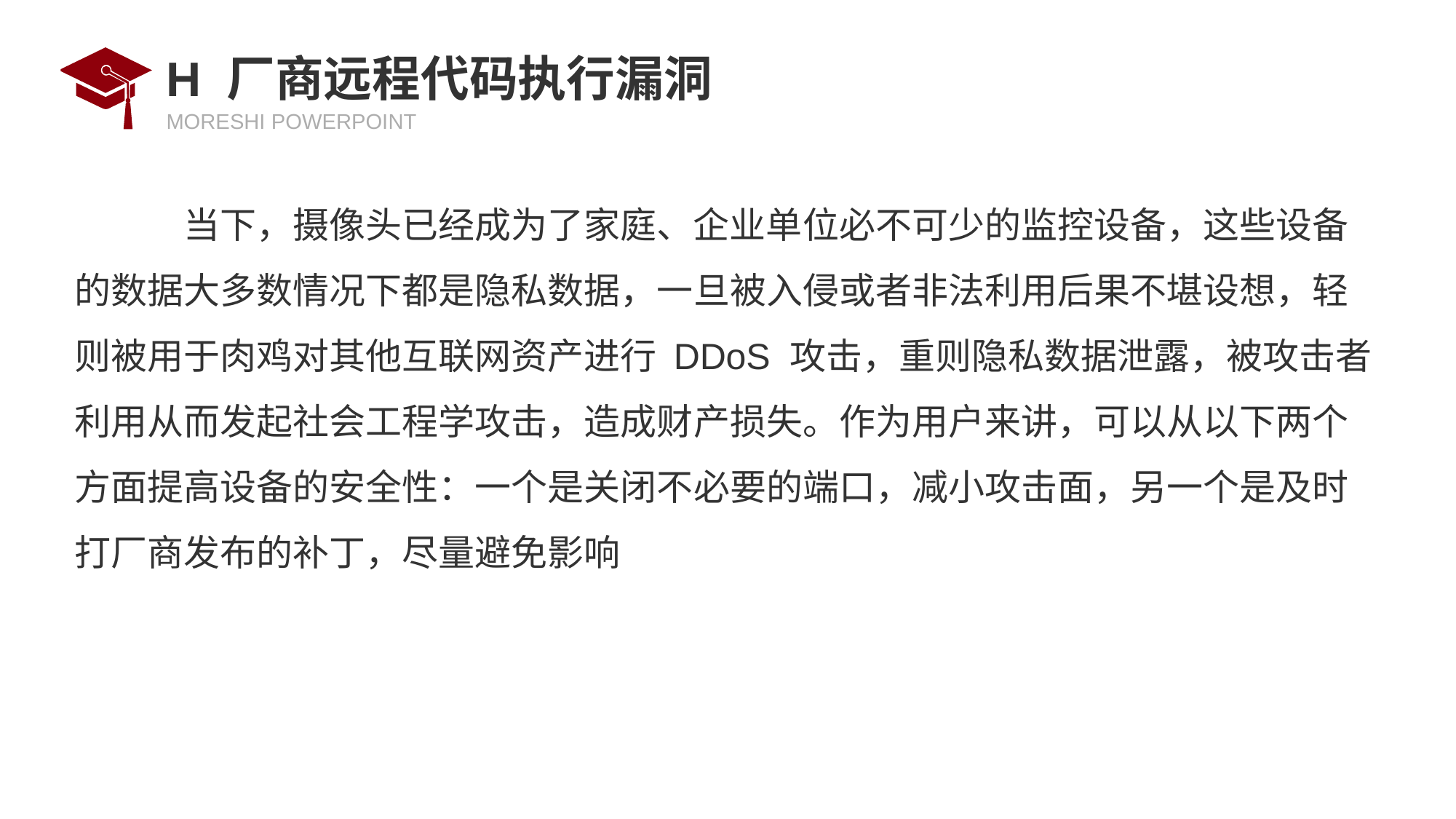

# H 厂商远程代码执行漏洞
	当下，摄像头已经成为了家庭、企业单位必不可少的监控设备，这些设备的数据大多数情况下都是隐私数据，一旦被入侵或者非法利用后果不堪设想，轻则被用于肉鸡对其他互联网资产进行 DDoS 攻击，重则隐私数据泄露，被攻击者利用从而发起社会工程学攻击，造成财产损失。作为用户来讲，可以从以下两个方面提高设备的安全性：一个是关闭不必要的端口，减小攻击面，另一个是及时打厂商发布的补丁，尽量避免影响